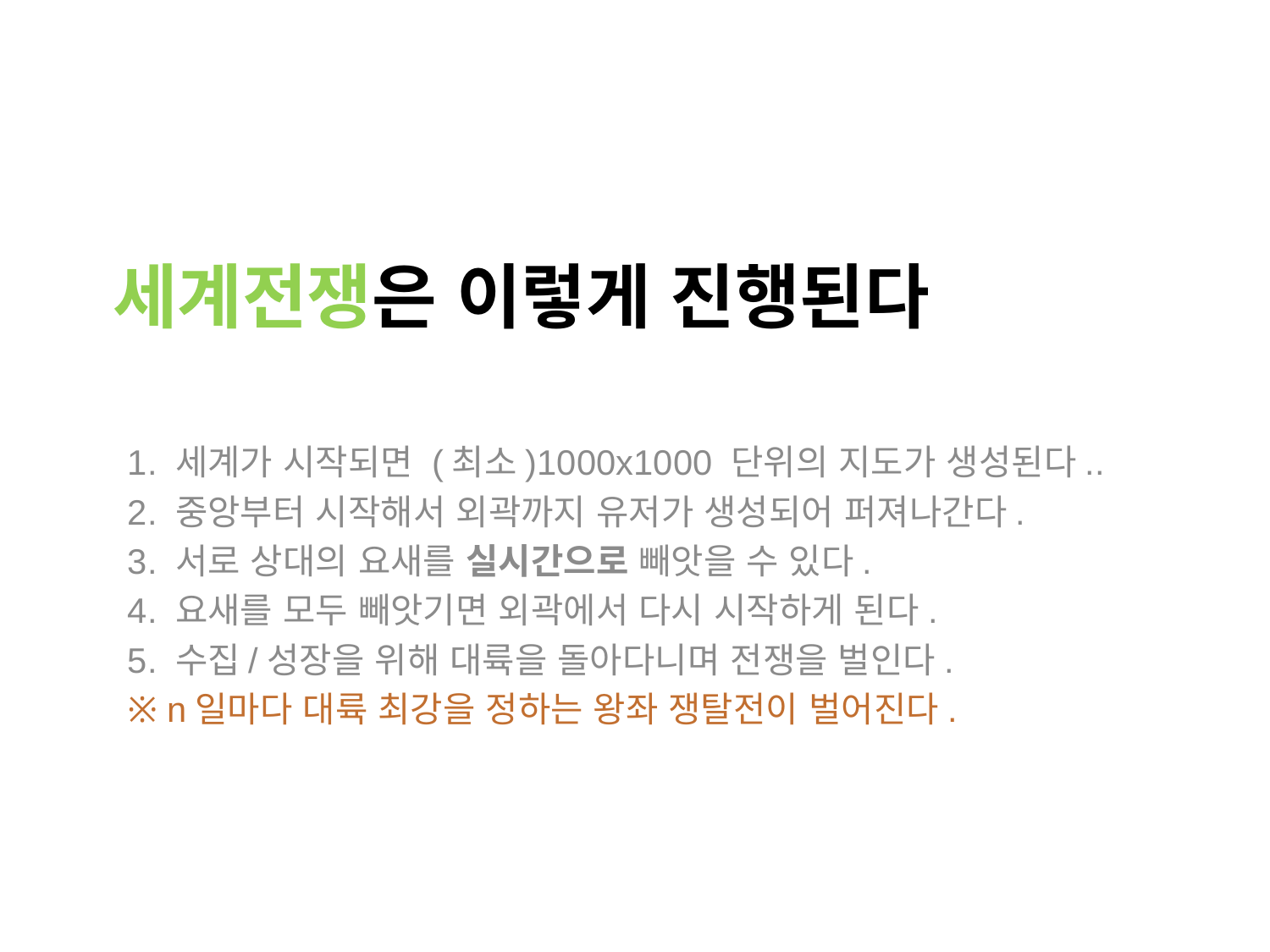

# 세계전쟁은 이렇게 진행된다
1. 세계가 시작되면 (최소)1000x1000 단위의 지도가 생성된다..
2. 중앙부터 시작해서 외곽까지 유저가 생성되어 퍼져나간다.
3. 서로 상대의 요새를 실시간으로 빼앗을 수 있다.
4. 요새를 모두 빼앗기면 외곽에서 다시 시작하게 된다.
5. 수집/성장을 위해 대륙을 돌아다니며 전쟁을 벌인다.
※ n일마다 대륙 최강을 정하는 왕좌 쟁탈전이 벌어진다.